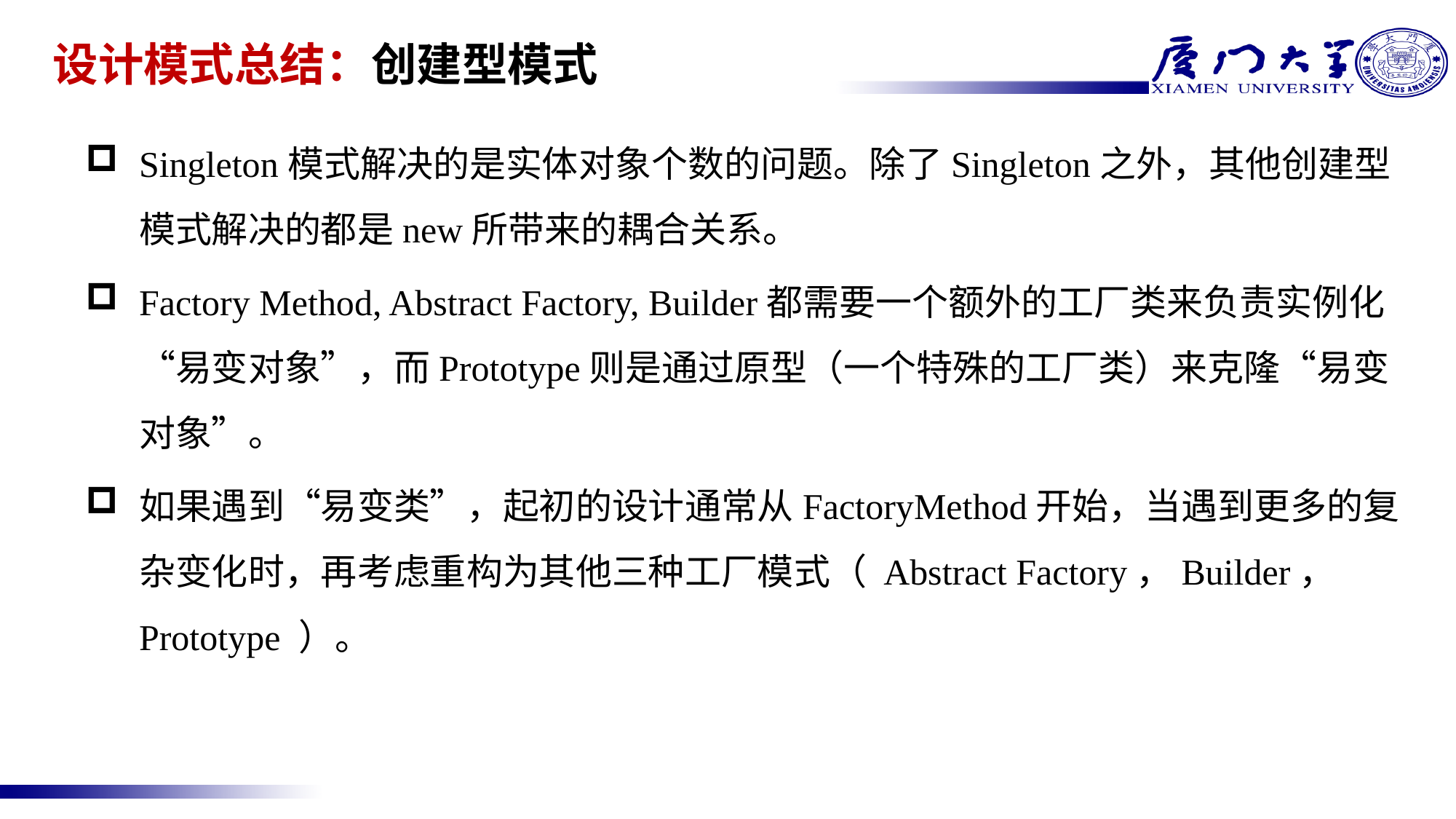

# 设计模式总结：创建型模式
Singleton模式解决的是实体对象个数的问题。除了Singleton之外，其他创建型模式解决的都是new所带来的耦合关系。
Factory Method, Abstract Factory, Builder都需要一个额外的工厂类来负责实例化“易变对象”，而Prototype则是通过原型（一个特殊的工厂类）来克隆“易变对象”。
如果遇到“易变类”，起初的设计通常从FactoryMethod开始，当遇到更多的复杂变化时，再考虑重构为其他三种工厂模式（ Abstract Factory，Builder， Prototype ）。